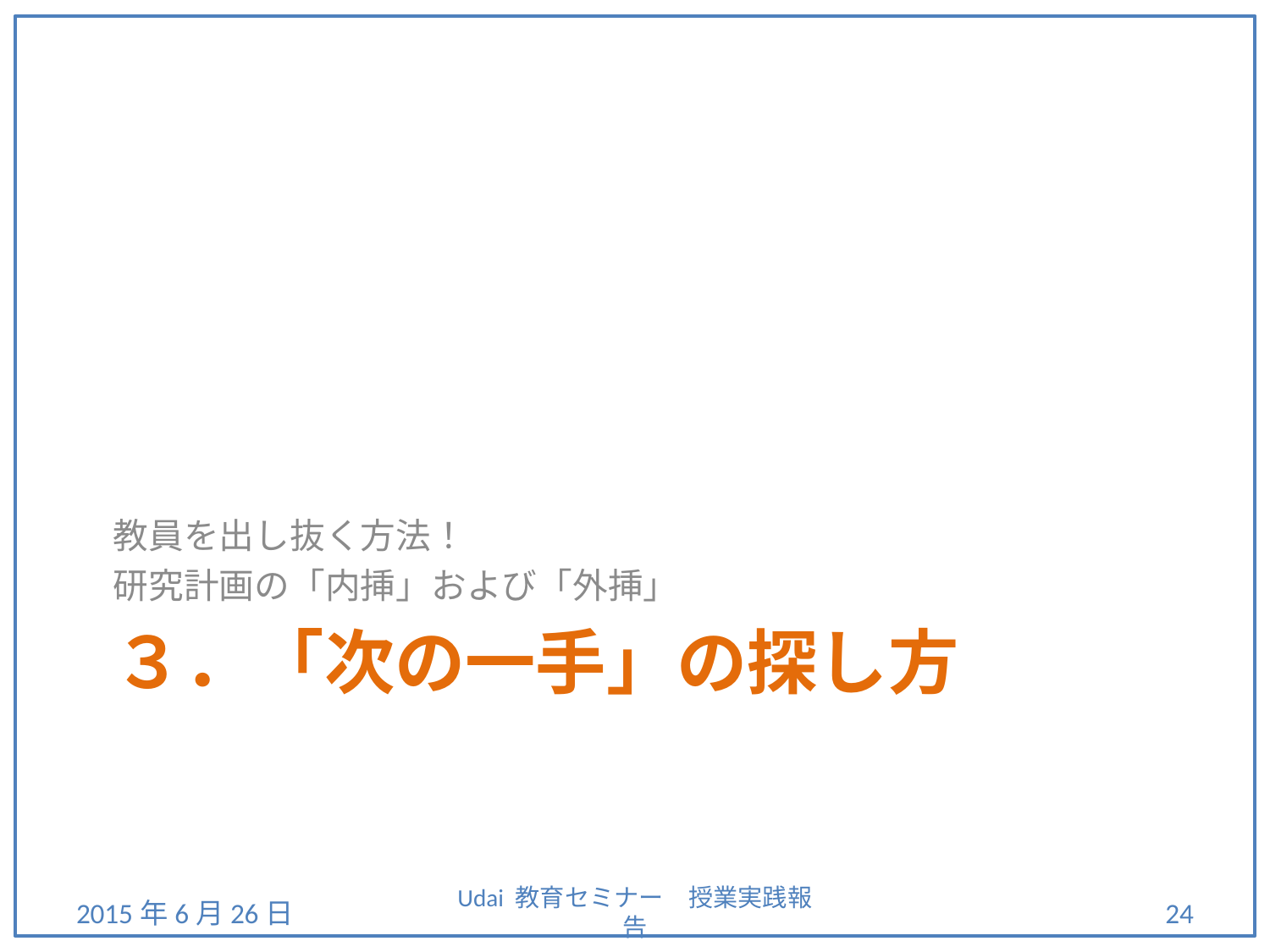

教員を出し抜く方法！
研究計画の「内挿」および「外挿」
# ３．「次の一手」の探し方
2015年6月26日
Udai 教育セミナー　授業実践報告
24